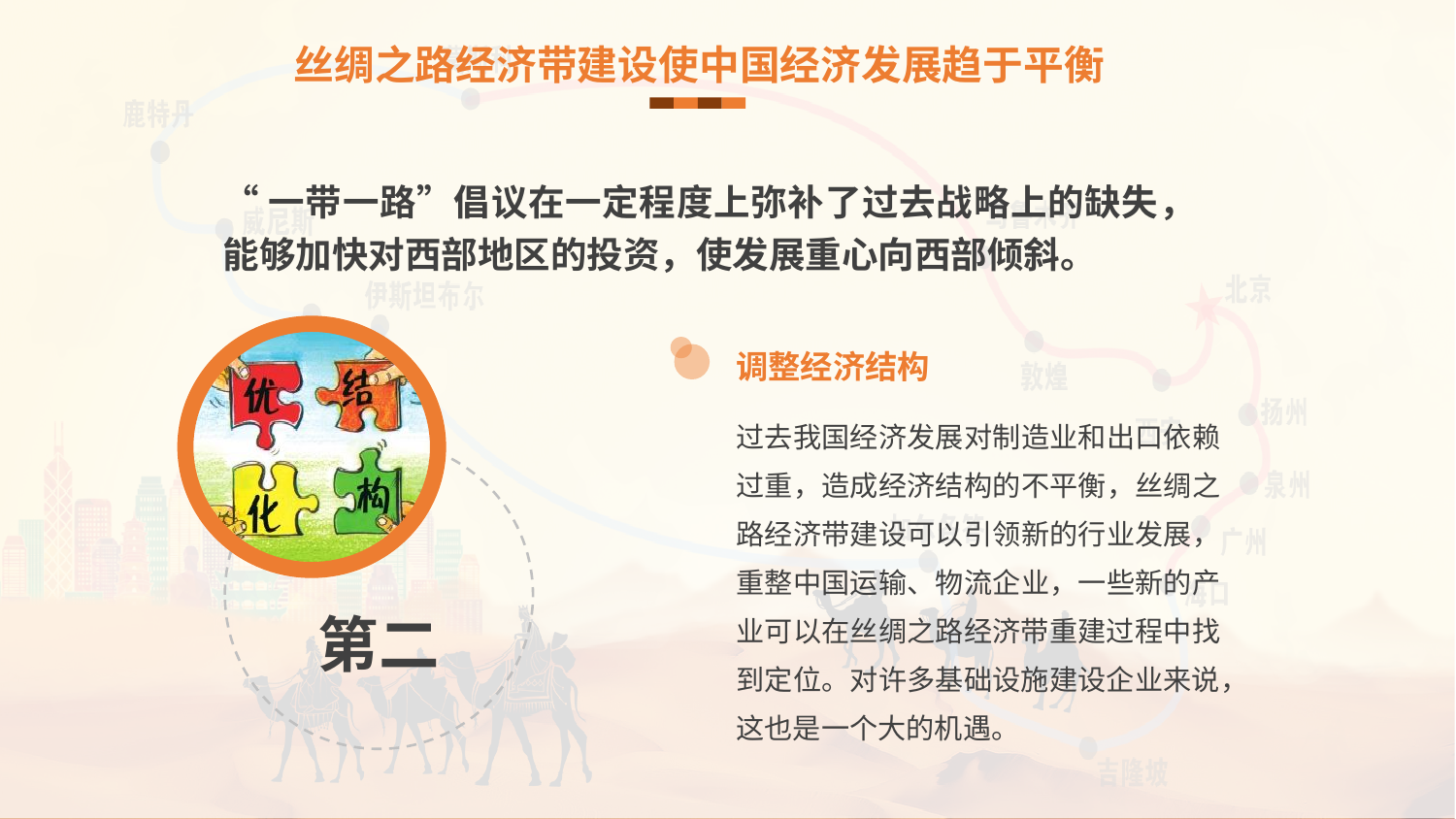

丝绸之路经济带建设使中国经济发展趋于平衡

# “一带一路”倡议在一定程度上弥补了过去战略上的缺失，能够加快对西部地区的投资，使发展重心向西部倾斜。

调整经济结构

过去我国经济发展对制造业和出口依赖过重，造成经济结构的不平衡，丝绸之路经济带建设可以引领新的行业发展，重整中国运输、物流企业，一些新的产业可以在丝绸之路经济带重建过程中找到定位。对许多基础设施建设企业来说，这也是一个大的机遇。
第二